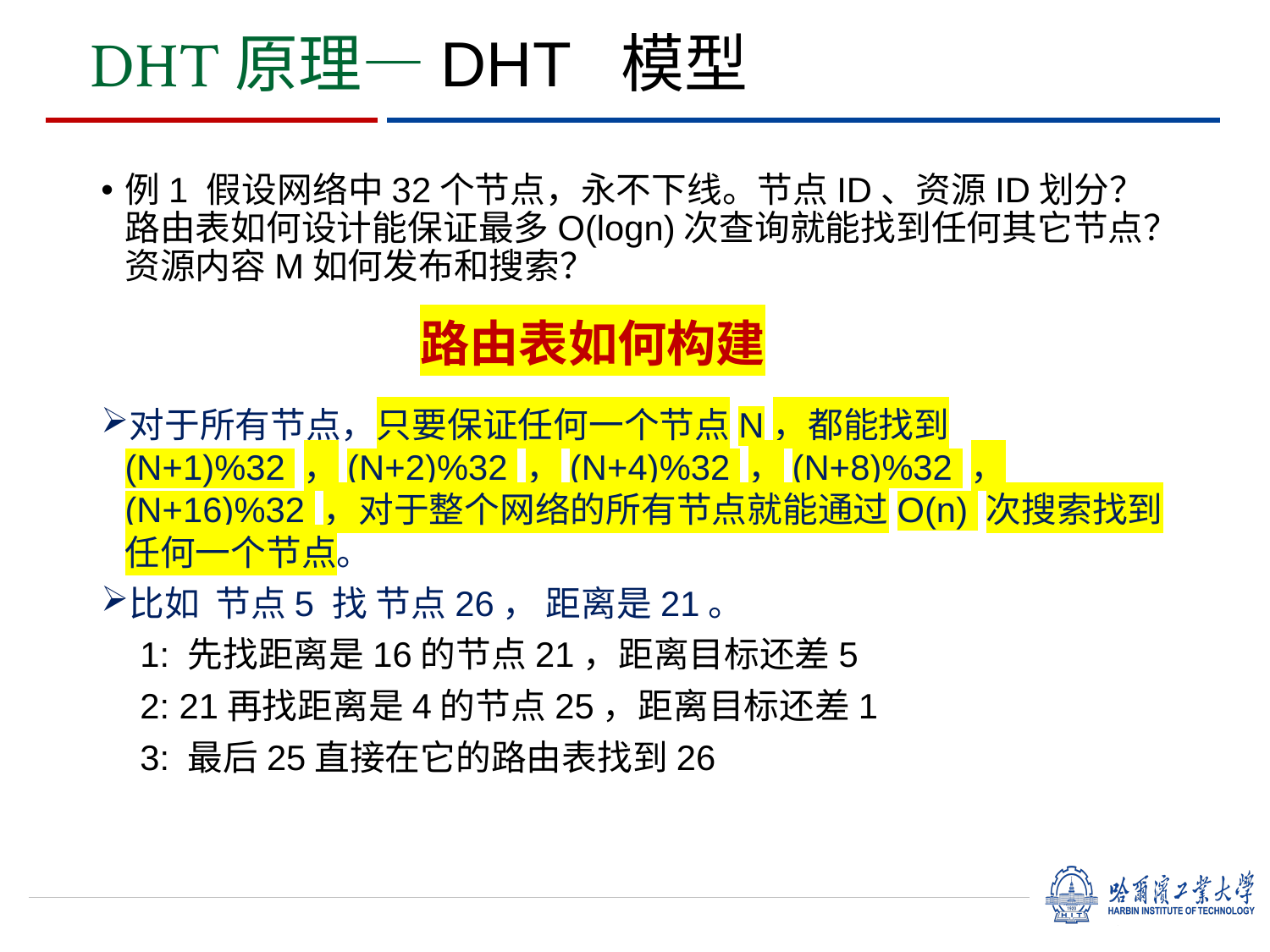

DHT原理—DHT  模型
例1 假设网络中32个节点，永不下线。节点ID、资源ID划分？路由表如何设计能保证最多O(logn)次查询就能找到任何其它节点？资源内容M如何发布和搜索？

对于所有节点，只要保证任何一个节点N，都能找到 (N+1)%32 ，(N+2)%32 ，(N+4)%32 ，(N+8)%32 ，(N+16)%32 ，对于整个网络的所有节点就能通过O(n) 次搜索找到任何一个节点。
比如  节点5 找 节点26， 距离是21。
    1: 先找距离是16的节点21，距离目标还差5
    2: 21再找距离是4的节点25，距离目标还差1
    3: 最后25直接在它的路由表找到26
路由表如何构建